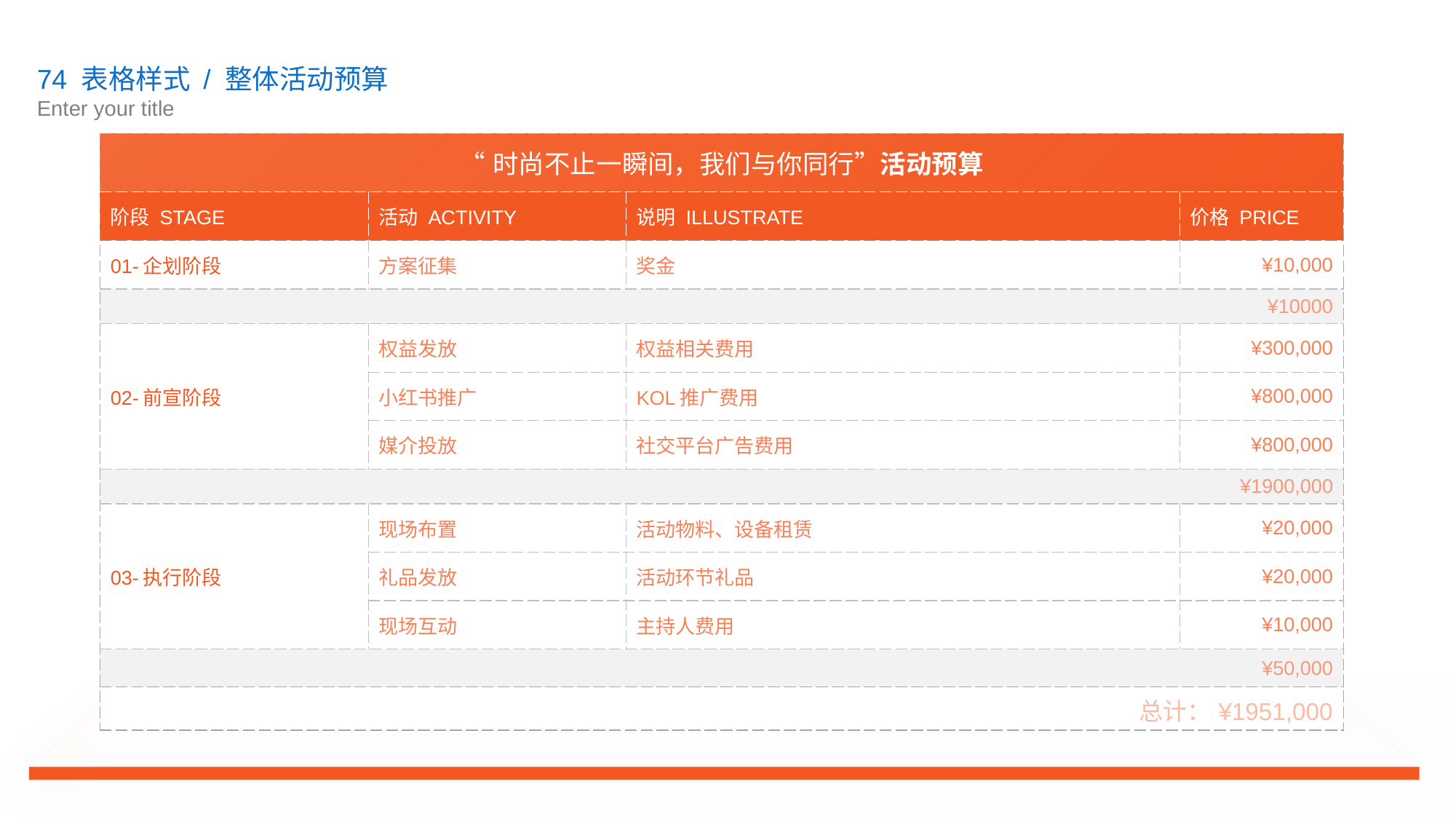

74 表格样式 / 整体活动预算
Enter your title
| “时尚不止一瞬间，我们与你同行”活动预算 |  |  |  |
| --- | --- | --- | --- |
| 阶段 STAGE | 活动 ACTIVITY | 说明 ILLUSTRATE | 价格 PRICE |
| 01-企划阶段 | 方案征集 | 奖金 | ¥10,000 |
| ¥10000 |  |  |  |
| 02-前宣阶段 | 权益发放 | 权益相关费用 | ¥300,000 |
|  | 小红书推广 | KOL推广费用 | ¥800,000 |
|  | 媒介投放 | 社交平台广告费用 | ¥800,000 |
| ¥1900,000 |  |  |  |
| 03-执行阶段 | 现场布置 | 活动物料、设备租赁 | ¥20,000 |
|  | 礼品发放 | 活动环节礼品 | ¥20,000 |
|  | 现场互动 | 主持人费用 | ¥10,000 |
| ¥50,000 |  |  |  |
| 总计：¥1951,000 |  |  |  |